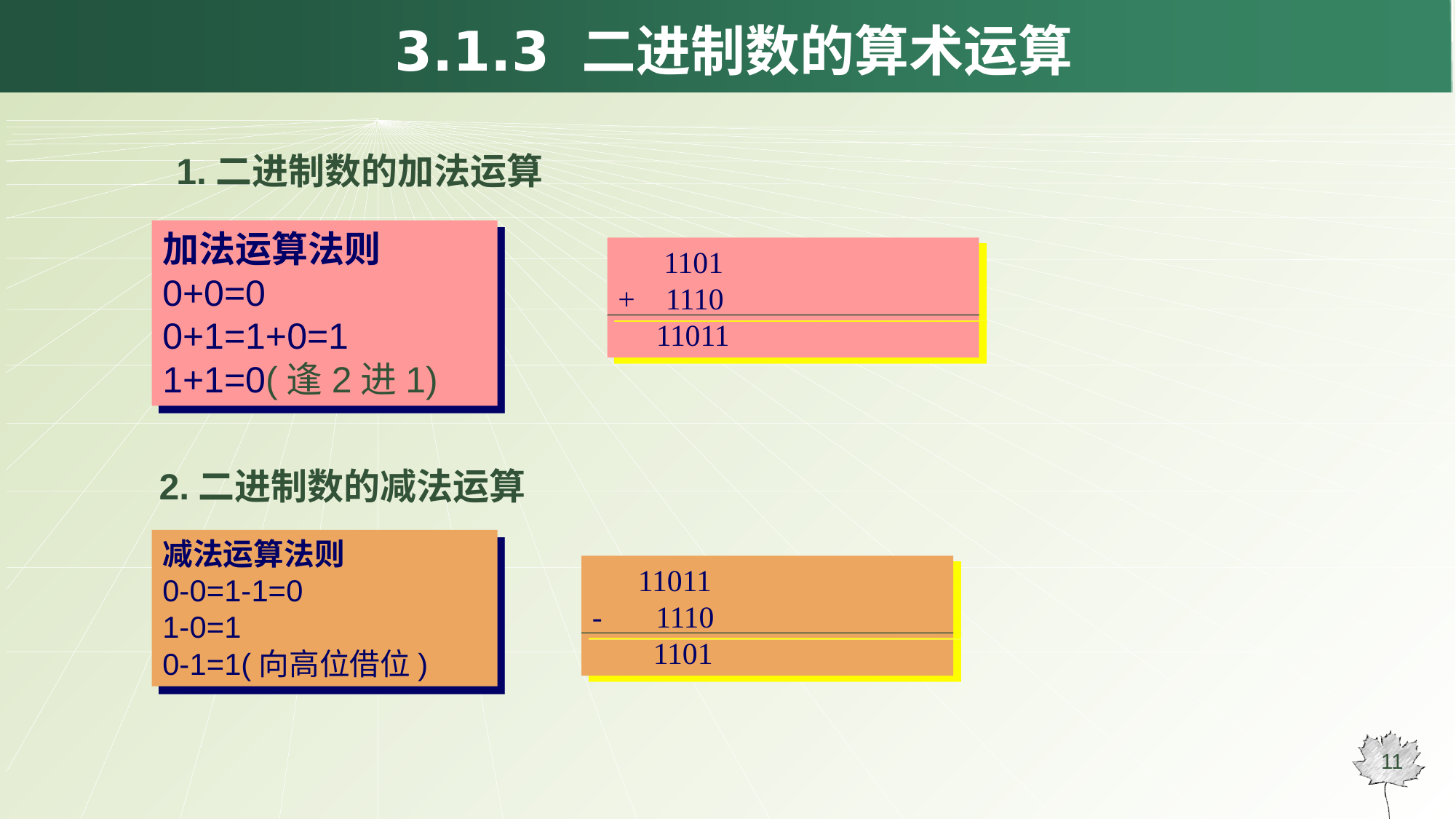

# 3.1.3 二进制数的算术运算
1.二进制数的加法运算
加法运算法则
0+0=0
0+1=1+0=1
1+1=0(逢2进1)
      1101
+    1110
     11011

2.二进制数的减法运算
减法运算法则
0-0=1-1=0
1-0=1
0-1=1(向高位借位)
      11011
-       1110
        1101

11